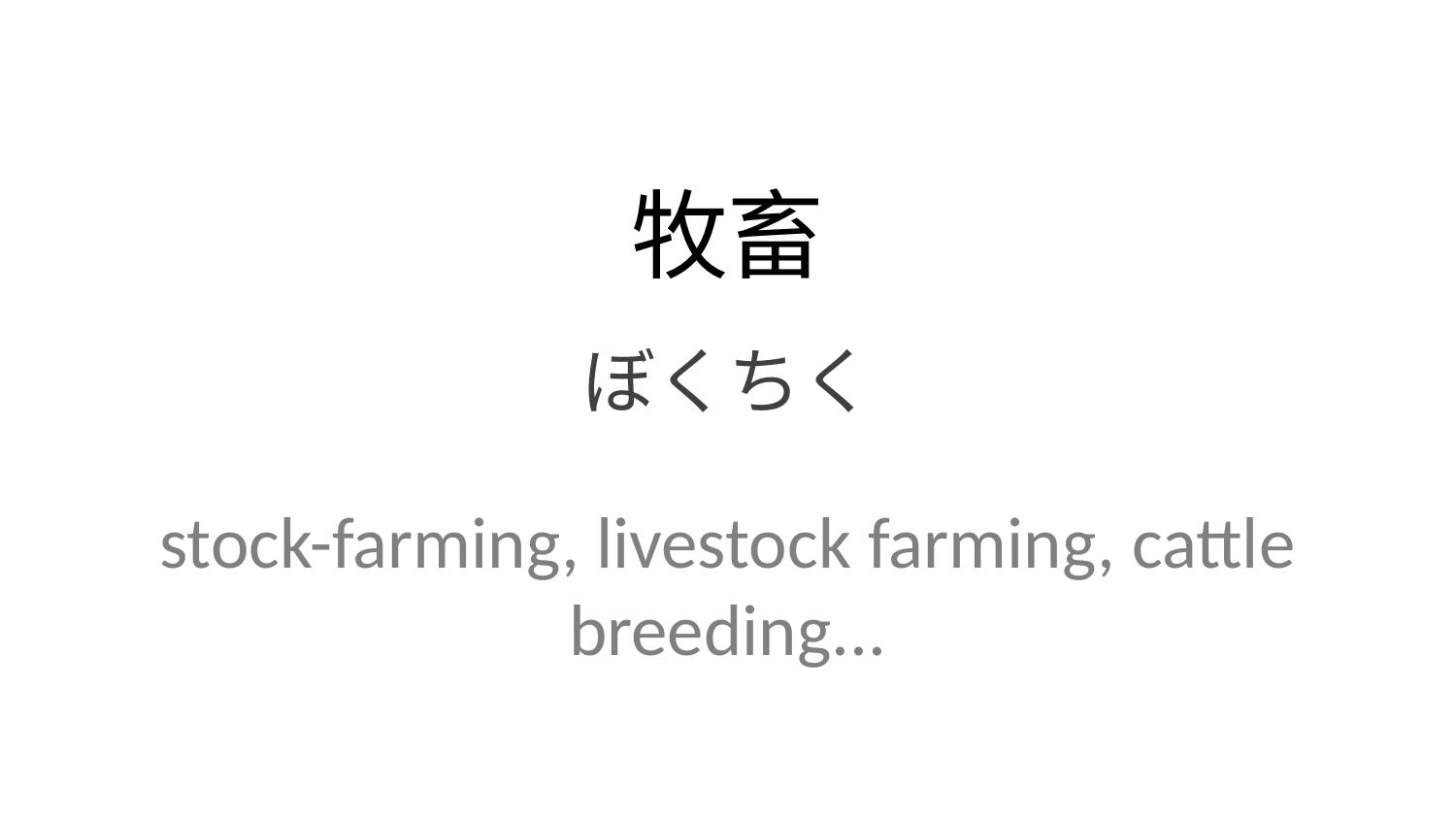

牧畜

ぼくちく
stock-farming, livestock farming, cattle breeding...